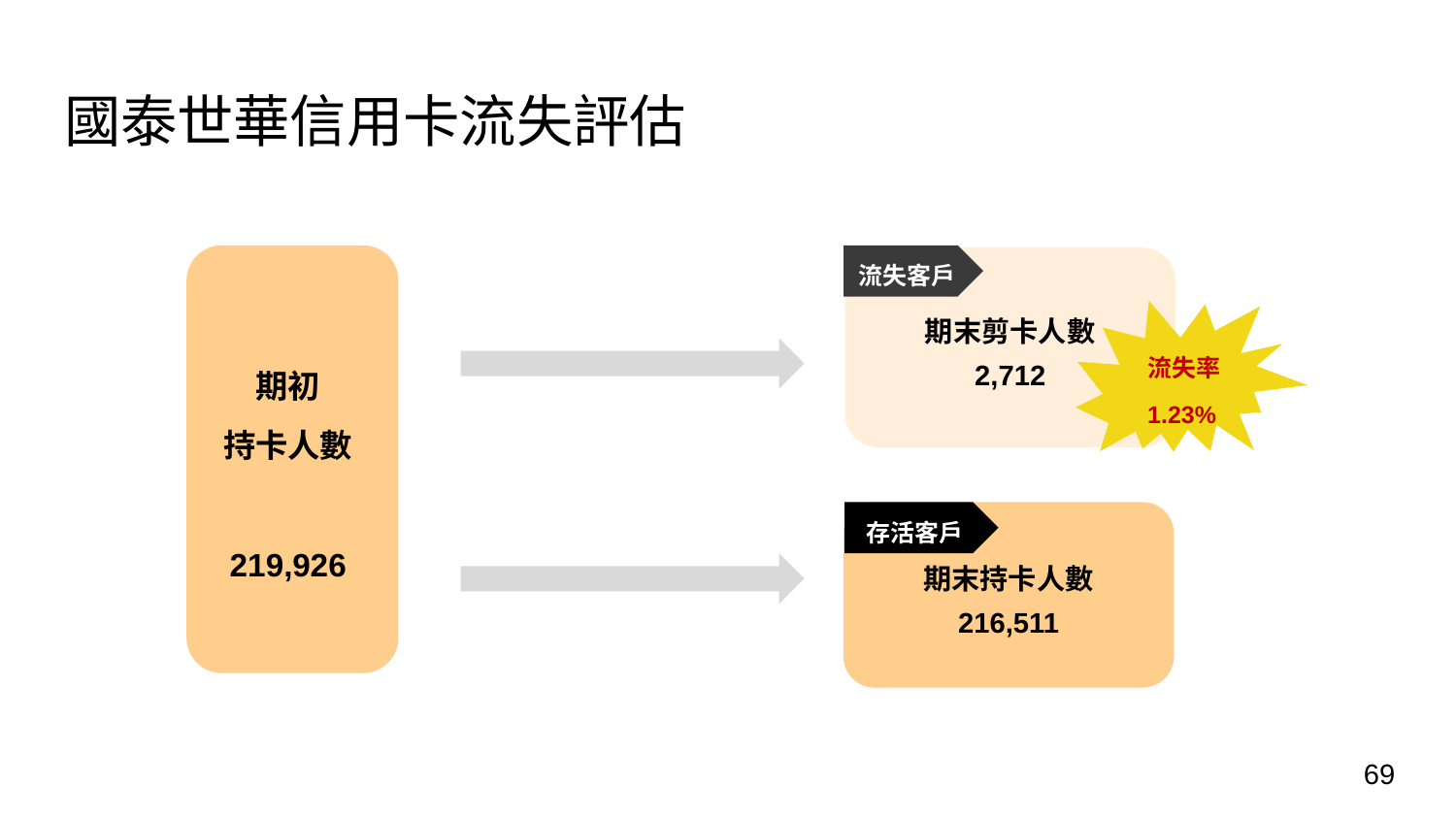

# 國泰世華信用卡流失評估
流失客戶

期末剪卡人數
2,712

12234
流失率
1.23%

期初
持卡人數

219,926
5980
219926
期末持卡人數
216,511
存活客戶
226180

69